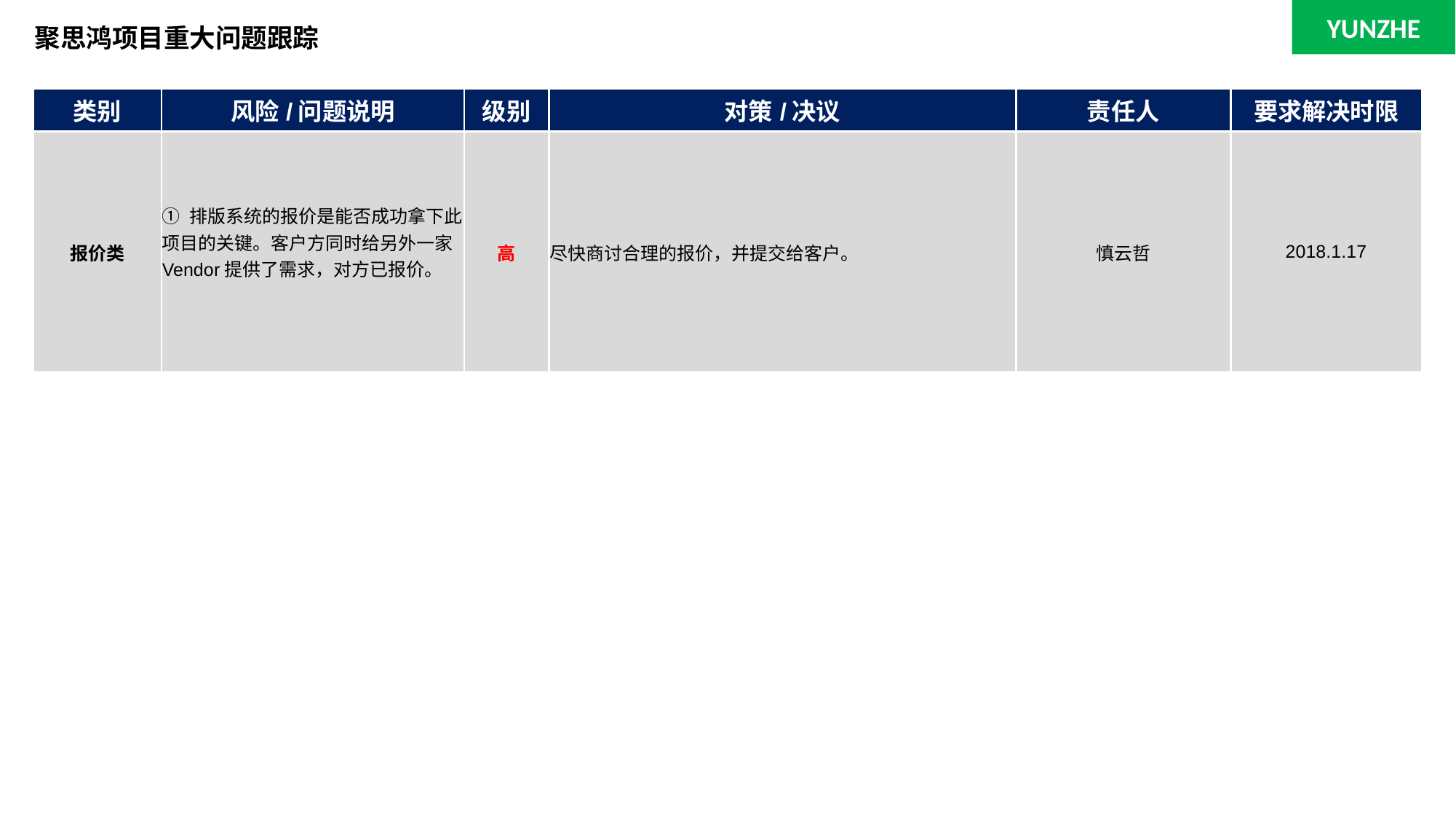

YUNZHE
# 聚思鸿项目重大问题跟踪
| 类别 | 风险/问题说明 | 级别 | 对策/决议 | 责任人 | 要求解决时限 |
| --- | --- | --- | --- | --- | --- |
| 报价类 | ① 排版系统的报价是能否成功拿下此项目的关键。客户方同时给另外一家Vendor提供了需求，对方已报价。 | 高 | 尽快商讨合理的报价，并提交给客户。 | 慎云哲 | 2018.1.17 |